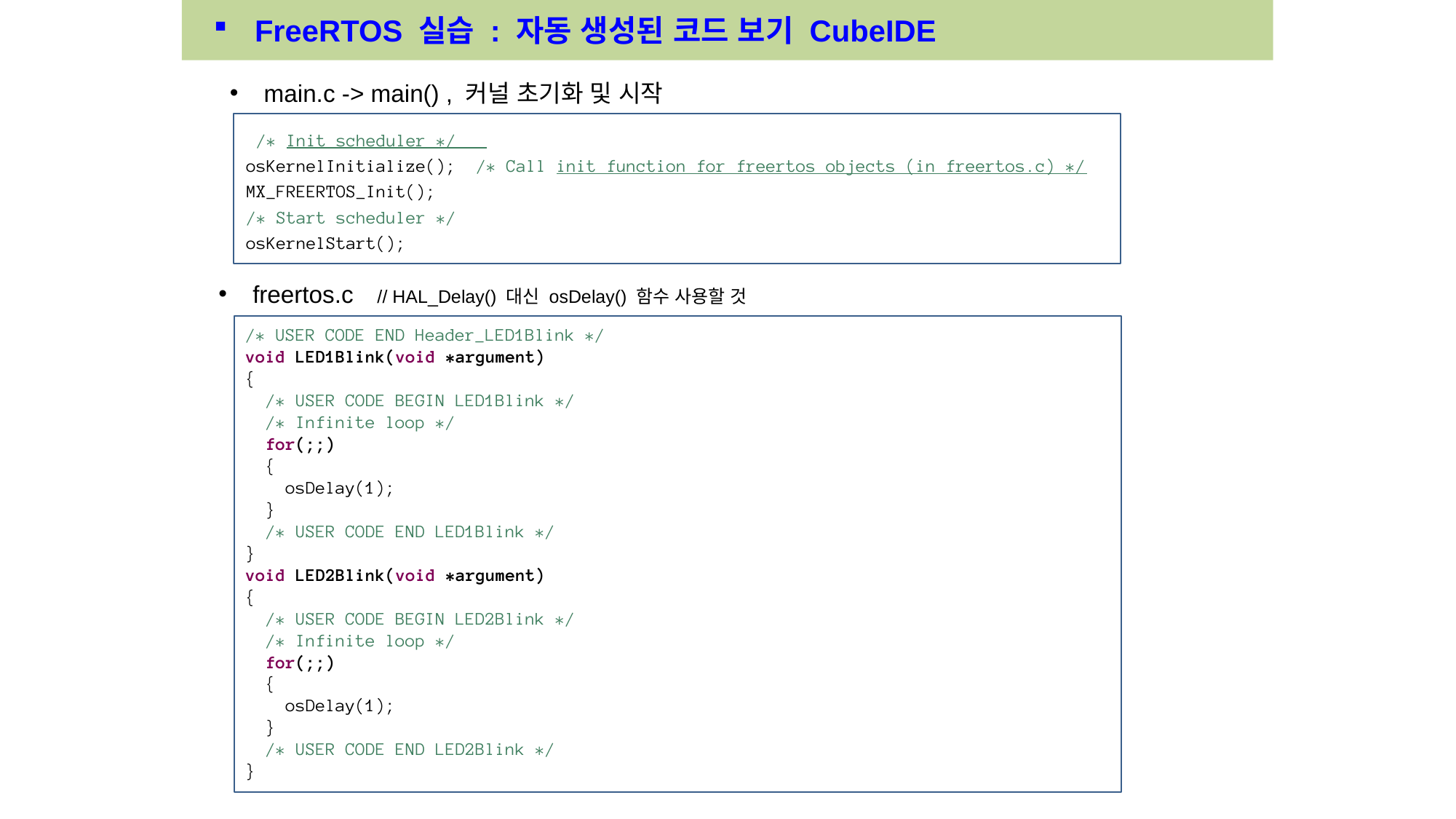

FreeRTOS 실습 : 자동 생성된 코드 보기 CubeIDE

main.c -> main() , 커널 초기화 및 시작

   /* Init scheduler */
  osKernelInitialize();  /* Call init function for freertos objects (in freertos.c) */
  MX_FREERTOS_Init();
  /* Start scheduler */
  osKernelStart();
freertos.c    // HAL_Delay() 대신 osDelay() 함수 사용할 것

/* USER CODE END Header_LED1Blink */
void LED1Blink(void *argument)
{
  /* USER CODE BEGIN LED1Blink */
  /* Infinite loop */
  for(;;)
  {
    osDelay(1);
  }
  /* USER CODE END LED1Blink */
}
void LED2Blink(void *argument)
{
  /* USER CODE BEGIN LED2Blink */
  /* Infinite loop */
  for(;;)
  {
    osDelay(1);
  }
  /* USER CODE END LED2Blink */
}